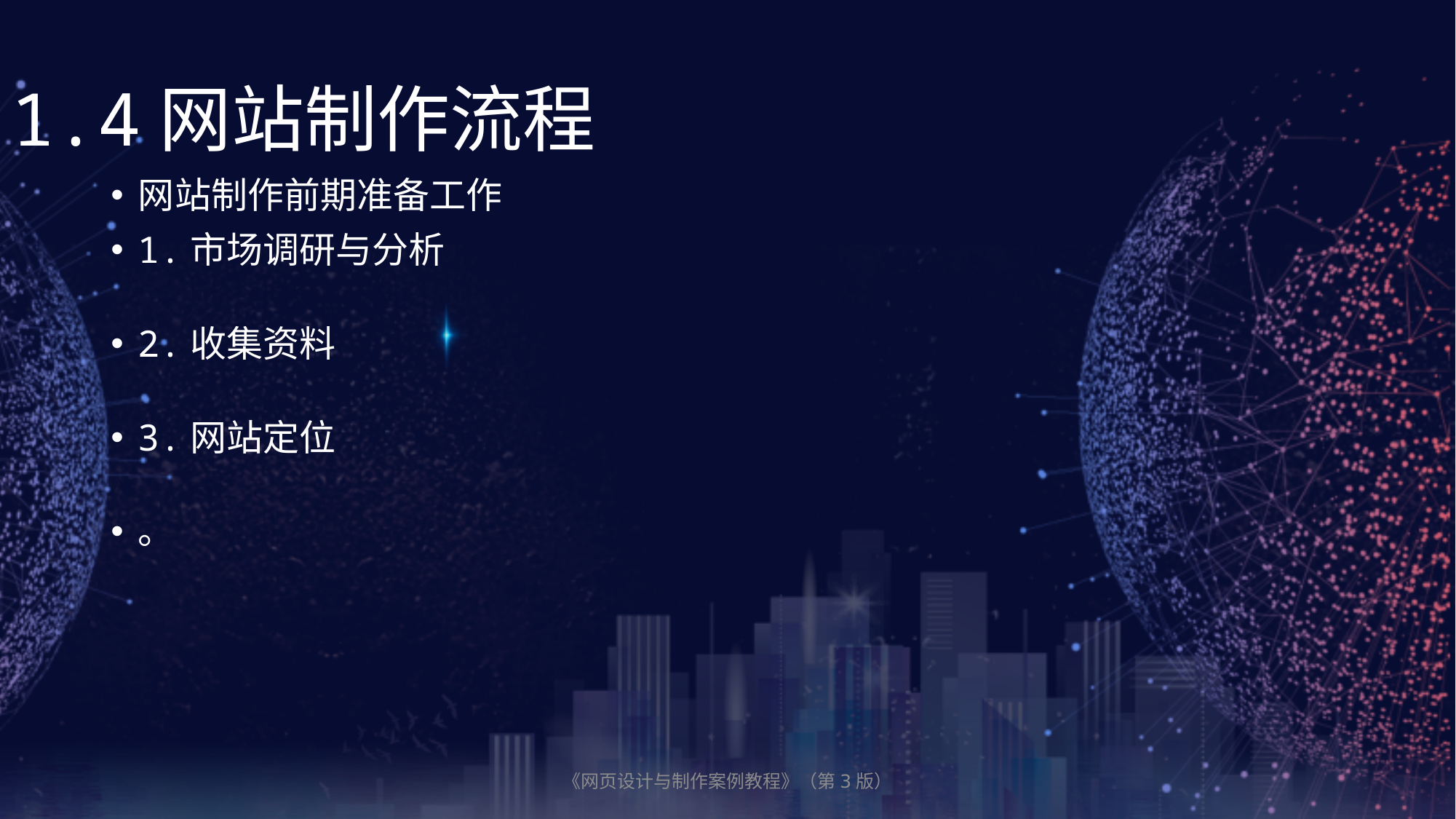

1.4网站制作流程
网站制作前期准备工作
1.市场调研与分析
2.收集资料
3.网站定位
。
《网页设计与制作案例教程》（第3版）